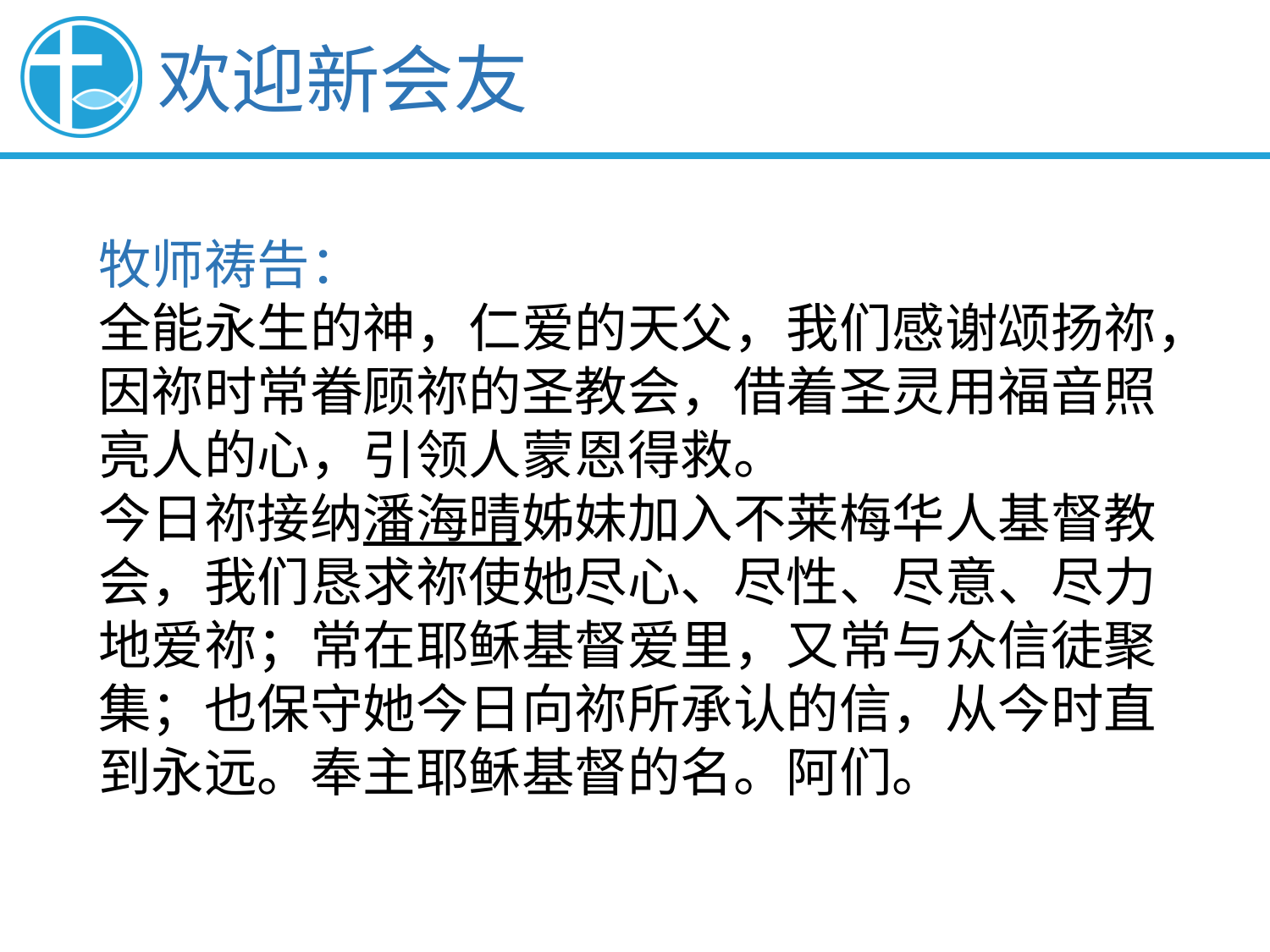

欢迎新会友
牧师祷告：
全能永生的神，仁爱的天父，我们感谢颂扬祢，因祢时常眷顾祢的圣教会，借着圣灵用福音照亮人的心，引领人蒙恩得救。
今日祢接纳潘海晴姊妹加入不莱梅华人基督教会，我们恳求祢使她尽心、尽性、尽意、尽力地爱祢；常在耶稣基督爱里，又常与众信徒聚集；也保守她今日向祢所承认的信，从今时直到永远。奉主耶稣基督的名。阿们。